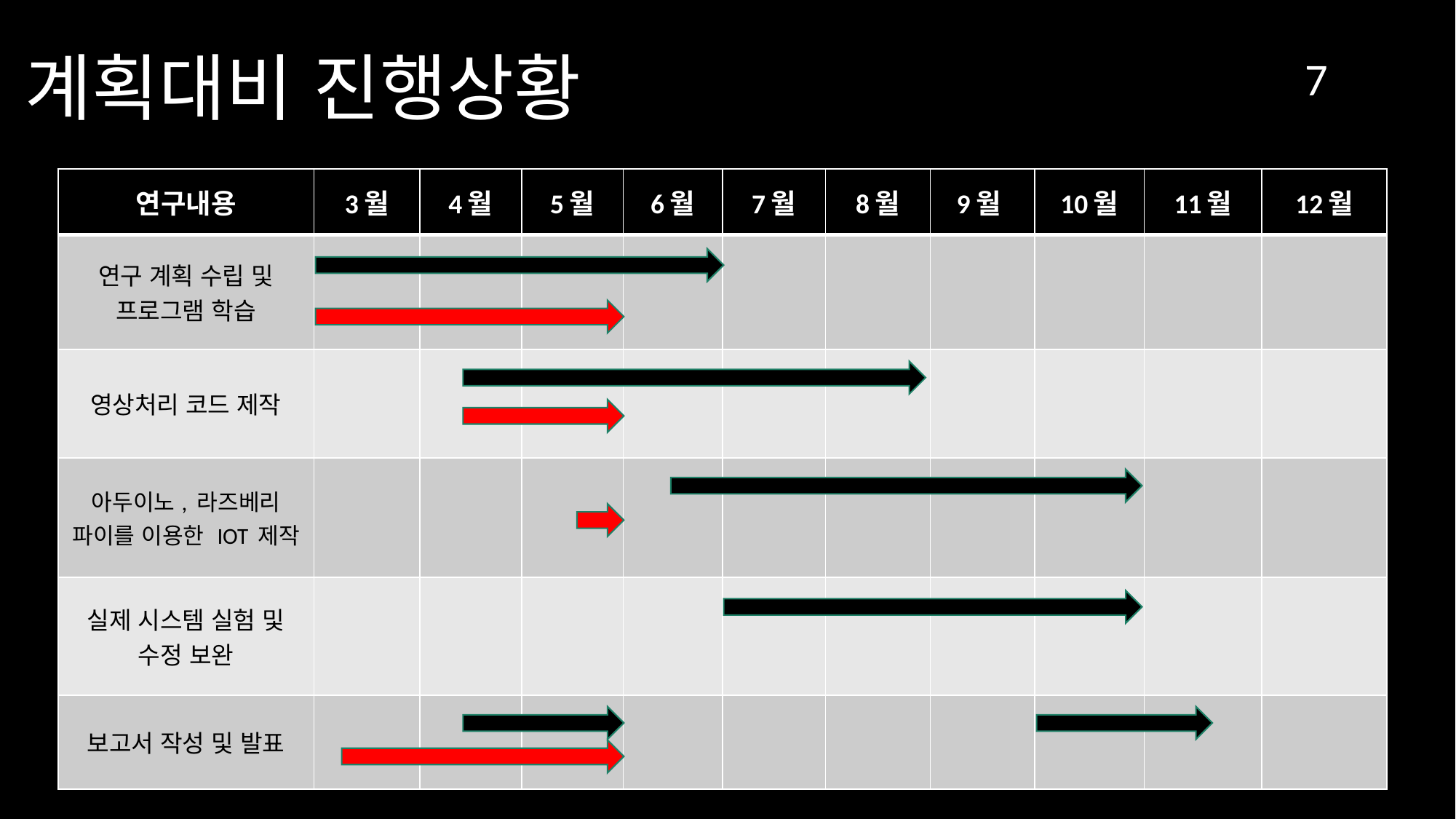

계획대비 진행상황
7
| 연구내용 | 3월 | 4월 | 5월 | 6월 | 7월 | 8월 | 9월 | 10월 | 11월 | 12월 |
| --- | --- | --- | --- | --- | --- | --- | --- | --- | --- | --- |
| 연구 계획 수립 및 프로그램 학습 |  |  |  |  |  |  |  |  |  |  |
| 영상처리 코드 제작 |  |  |  |  |  |  |  |  |  |  |
| 아두이노, 라즈베리 파이를 이용한 IOT 제작 |  |  |  |  |  |  |  |  |  |  |
| 실제 시스템 실험 및 수정 보완 |  |  |  |  |  |  |  |  |  |  |
| 보고서 작성 및 발표 |  |  |  |  |  |  |  |  |  |  |